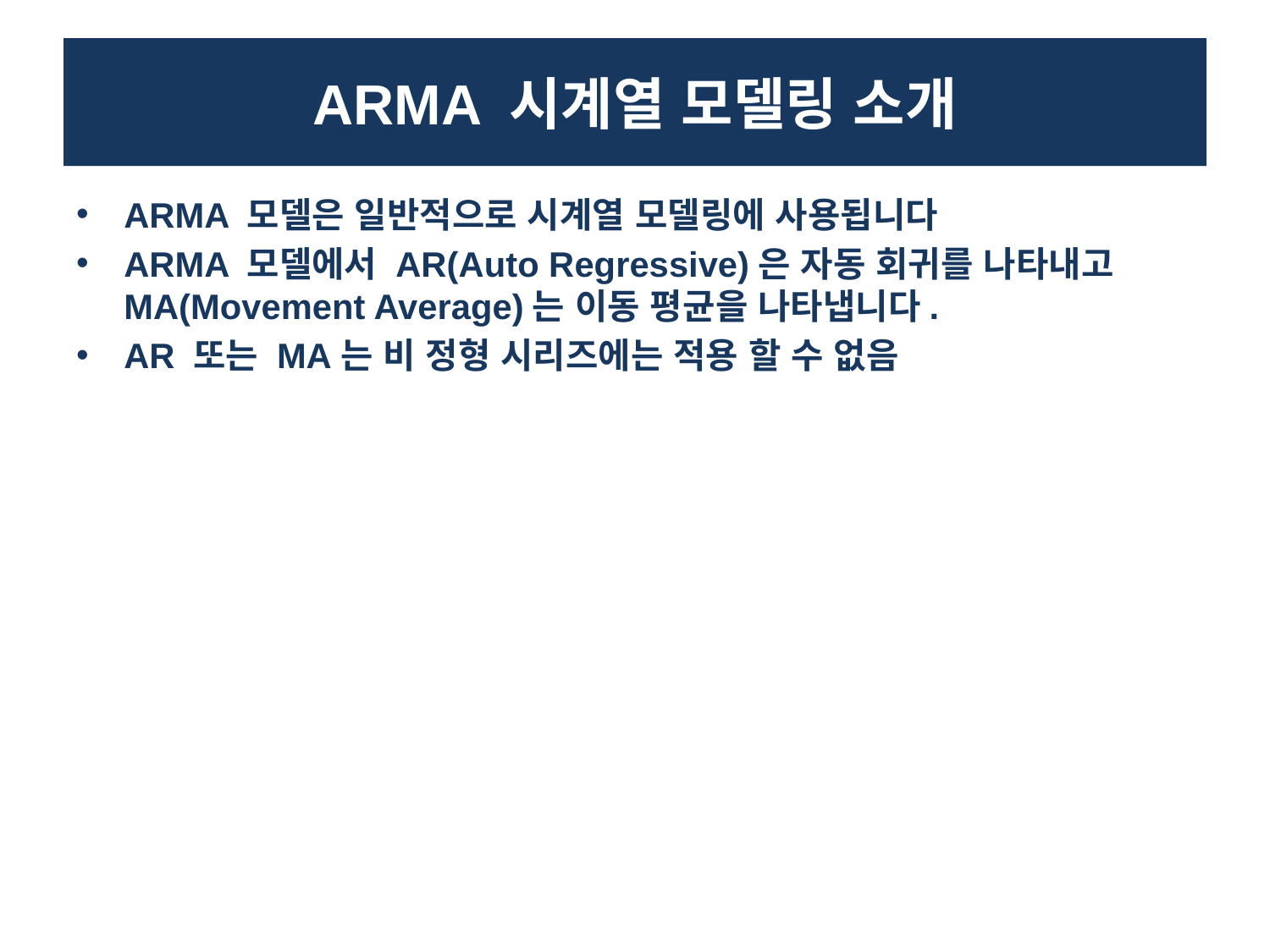

# ARMA 시계열 모델링 소개
ARMA 모델은 일반적으로 시계열 모델링에 사용됩니다
ARMA 모델에서 AR(Auto Regressive)은 자동 회귀를 나타내고 MA(Movement Average)는 이동 평균을 나타냅니다.
AR 또는 MA는 비 정형 시리즈에는 적용 할 수 없음